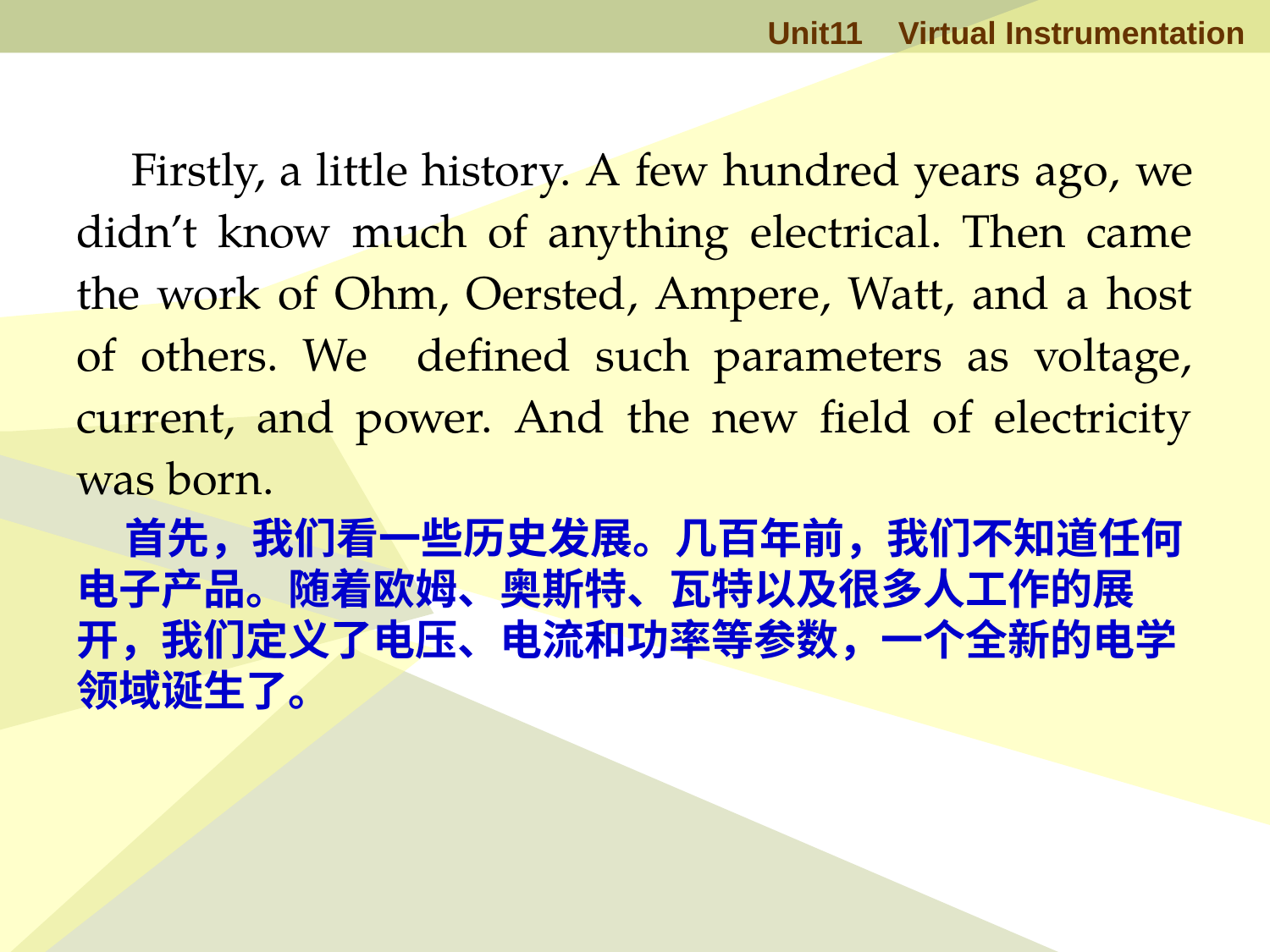

Firstly, a little history. A few hundred years ago, we didn’t know much of anything electrical. Then came the work of Ohm, Oersted, Ampere, Watt, and a host of others. We  defined such parameters as voltage, current, and power. And the new field of electricity was born.
    首先，我们看一些历史发展。几百年前，我们不知道任何电子产品。随着欧姆、奥斯特、瓦特以及很多人工作的展开，我们定义了电压、电流和功率等参数，一个全新的电学领域诞生了。